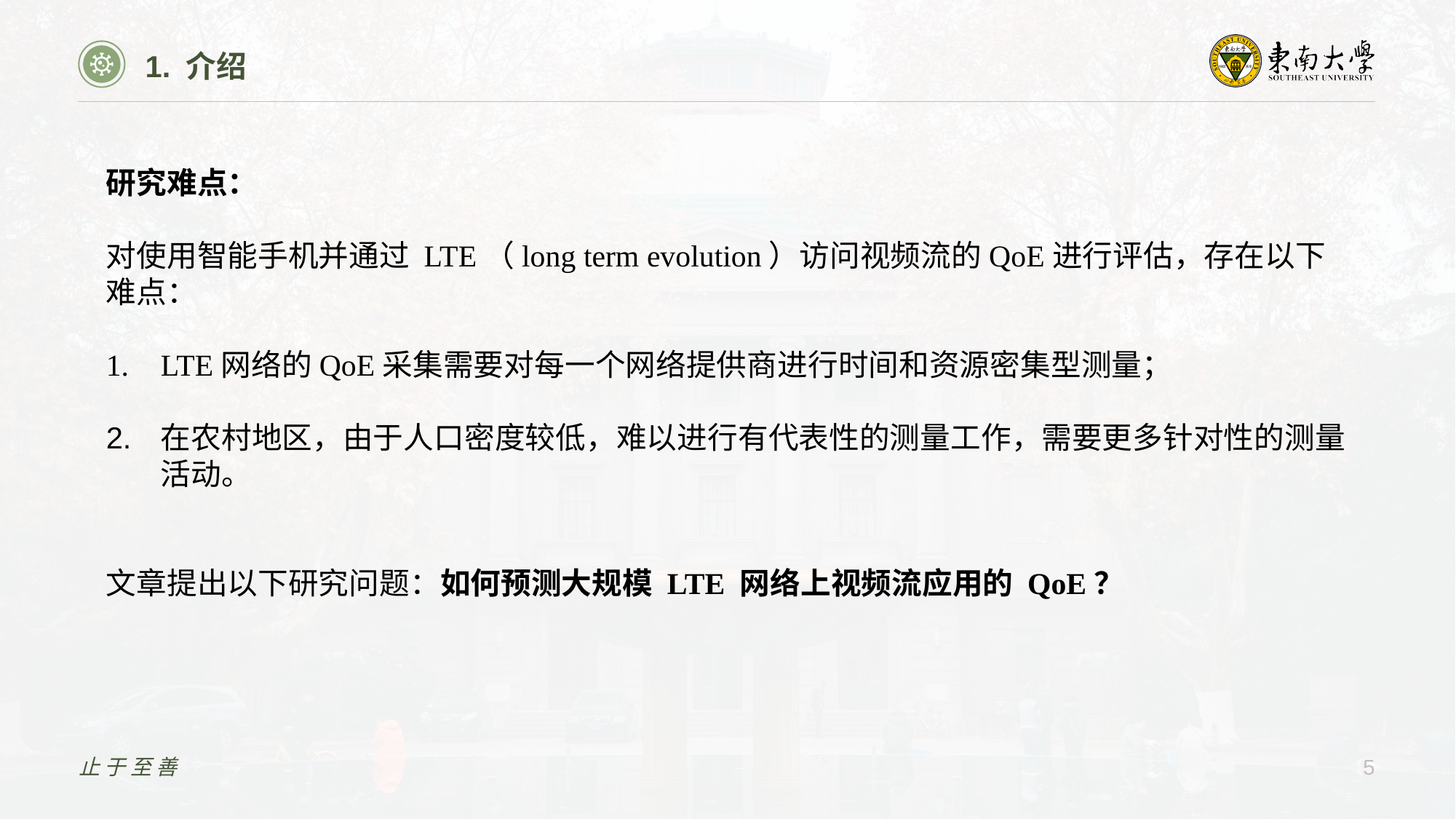

1. 介绍
研究难点：

对使用智能手机并通过 LTE（long term evolution）访问视频流的QoE进行评估，存在以下难点：

LTE网络的QoE采集需要对每一个网络提供商进行时间和资源密集型测量；

在农村地区，由于人口密度较低，难以进行有代表性的测量工作，需要更多针对性的测量活动。

文章提出以下研究问题：如何预测大规模 LTE 网络上视频流应用的 QoE？
止于至善
5